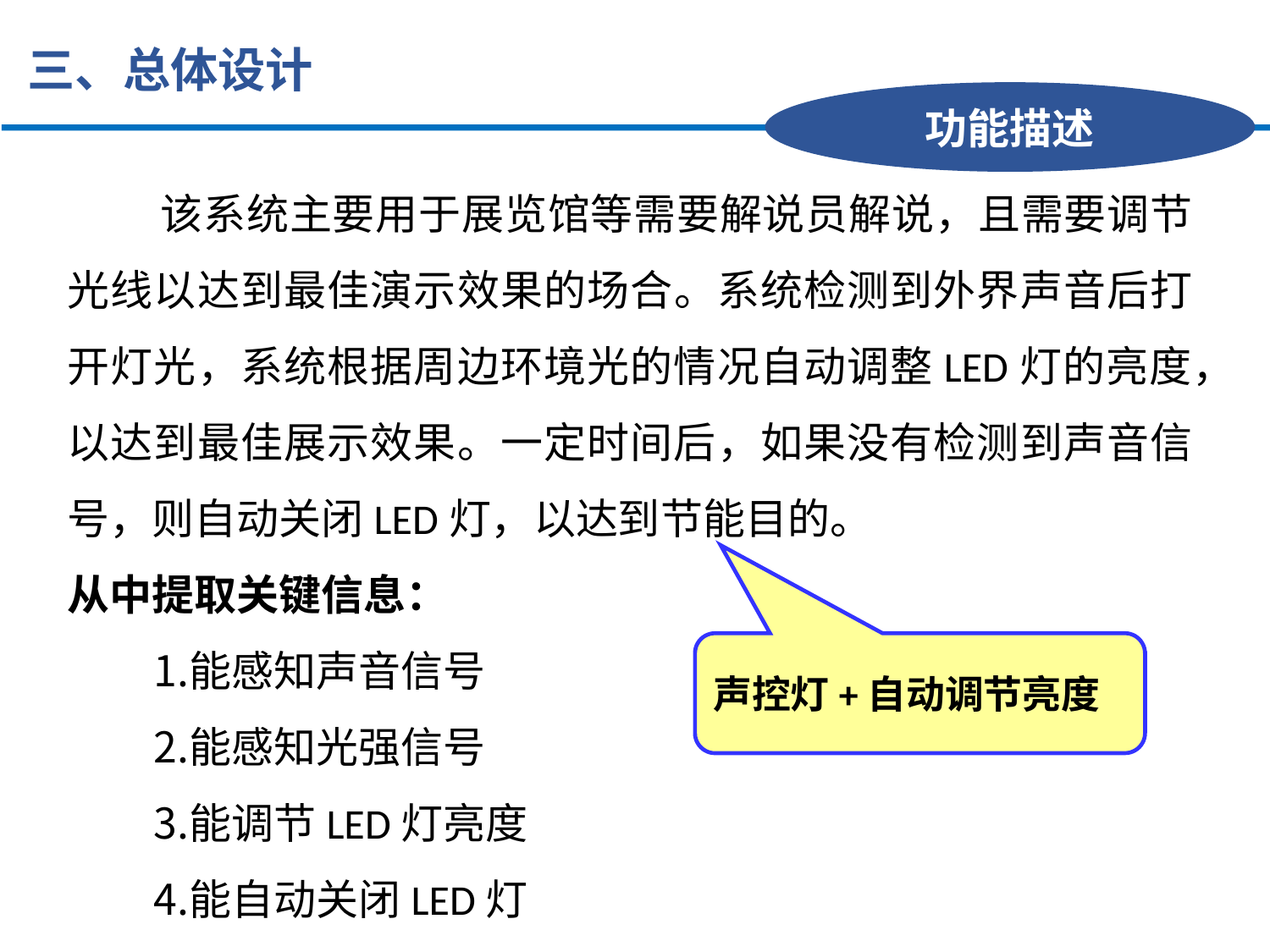

三、总体设计
功能描述

        该系统主要用于展览馆等需要解说员解说，且需要调节光线以达到最佳演示效果的场合。系统检测到外界声音后打开灯光，系统根据周边环境光的情况自动调整LED灯的亮度，以达到最佳展示效果。一定时间后，如果没有检测到声音信号，则自动关闭LED灯，以达到节能目的。
从中提取关键信息：
能感知声音信号
能感知光强信号
能调节LED灯亮度
能自动关闭LED灯

声控灯+自动调节亮度